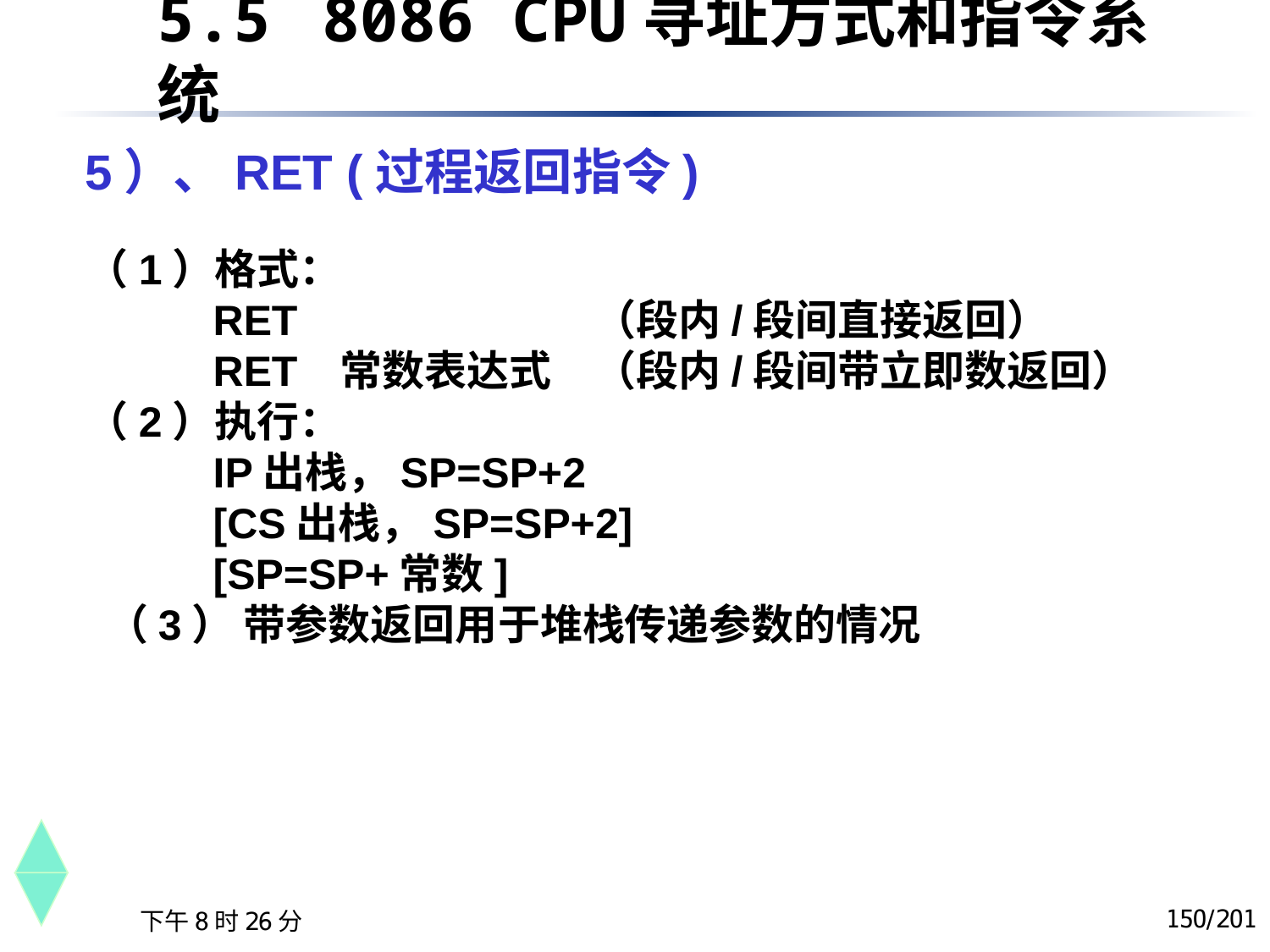

5.5	 8086 CPU寻址方式和指令系统
# 5）、RET (过程返回指令)
（1）格式：
	RET			（段内/段间直接返回）
	RET	常数表达式	（段内/段间带立即数返回）
（2）执行：
	IP出栈，SP=SP+2
	[CS出栈，SP=SP+2]
	[SP=SP+常数]
 （3） 带参数返回用于堆栈传递参数的情况
150/201
下午8时26分